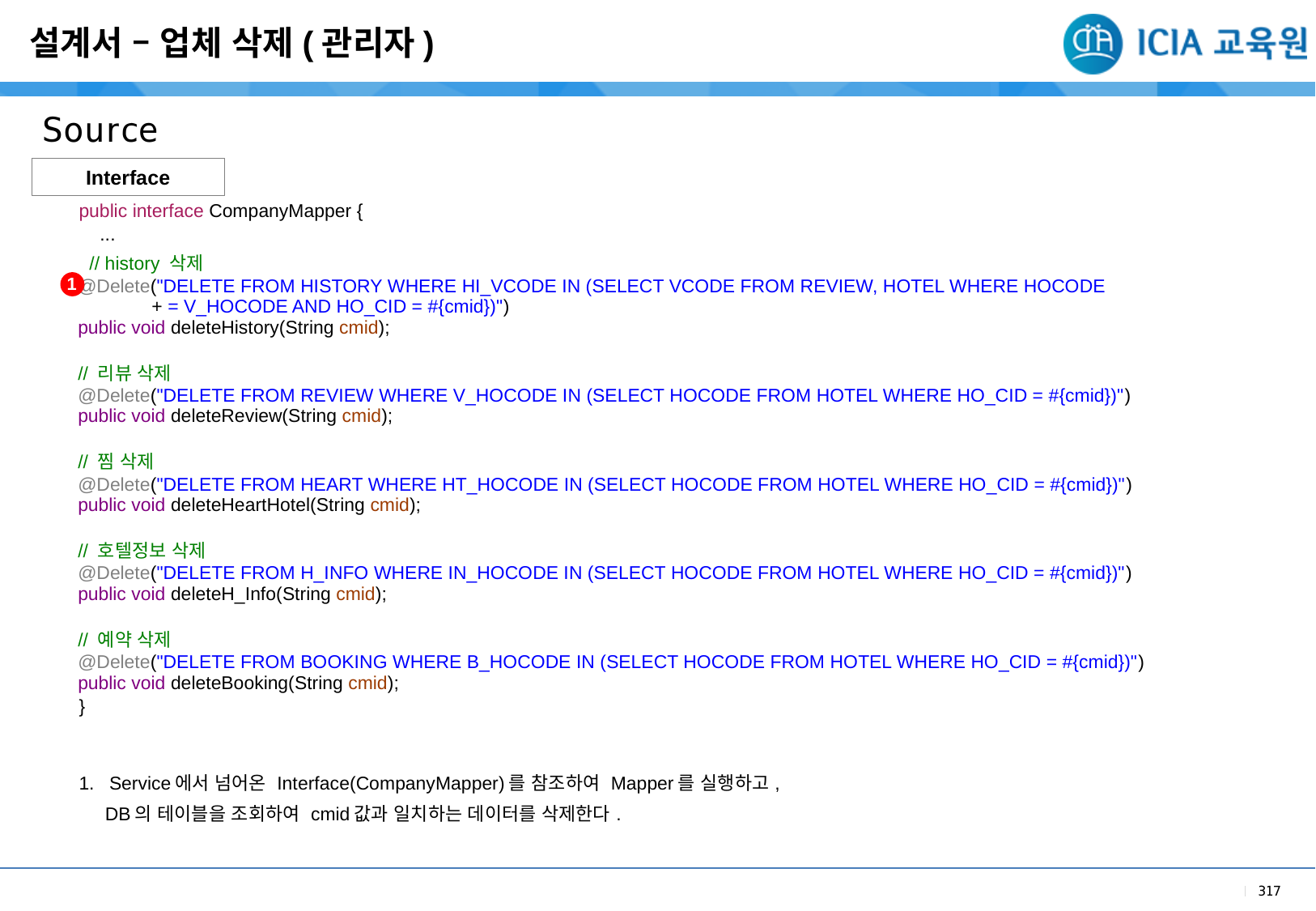

설계서 – 업체 삭제(관리자)
Source
Interface
| public interface CompanyMapper { ... // history 삭제 @Delete("DELETE FROM HISTORY WHERE HI\_VCODE IN (SELECT VCODE FROM REVIEW, HOTEL WHERE HOCODE + = V\_HOCODE AND HO\_CID = #{cmid})") public void deleteHistory(String cmid); // 리뷰 삭제 @Delete("DELETE FROM REVIEW WHERE V\_HOCODE IN (SELECT HOCODE FROM HOTEL WHERE HO\_CID = #{cmid})") public void deleteReview(String cmid); // 찜 삭제 @Delete("DELETE FROM HEART WHERE HT\_HOCODE IN (SELECT HOCODE FROM HOTEL WHERE HO\_CID = #{cmid})") public void deleteHeartHotel(String cmid); // 호텔정보 삭제 @Delete("DELETE FROM H\_INFO WHERE IN\_HOCODE IN (SELECT HOCODE FROM HOTEL WHERE HO\_CID = #{cmid})") public void deleteH\_Info(String cmid); // 예약 삭제 @Delete("DELETE FROM BOOKING WHERE B\_HOCODE IN (SELECT HOCODE FROM HOTEL WHERE HO\_CID = #{cmid})") public void deleteBooking(String cmid); } |
| --- |
| Service에서 넘어온 Interface(CompanyMapper)를 참조하여 Mapper를 실행하고, DB의 테이블을 조회하여 cmid값과 일치하는 데이터를 삭제한다. |
1